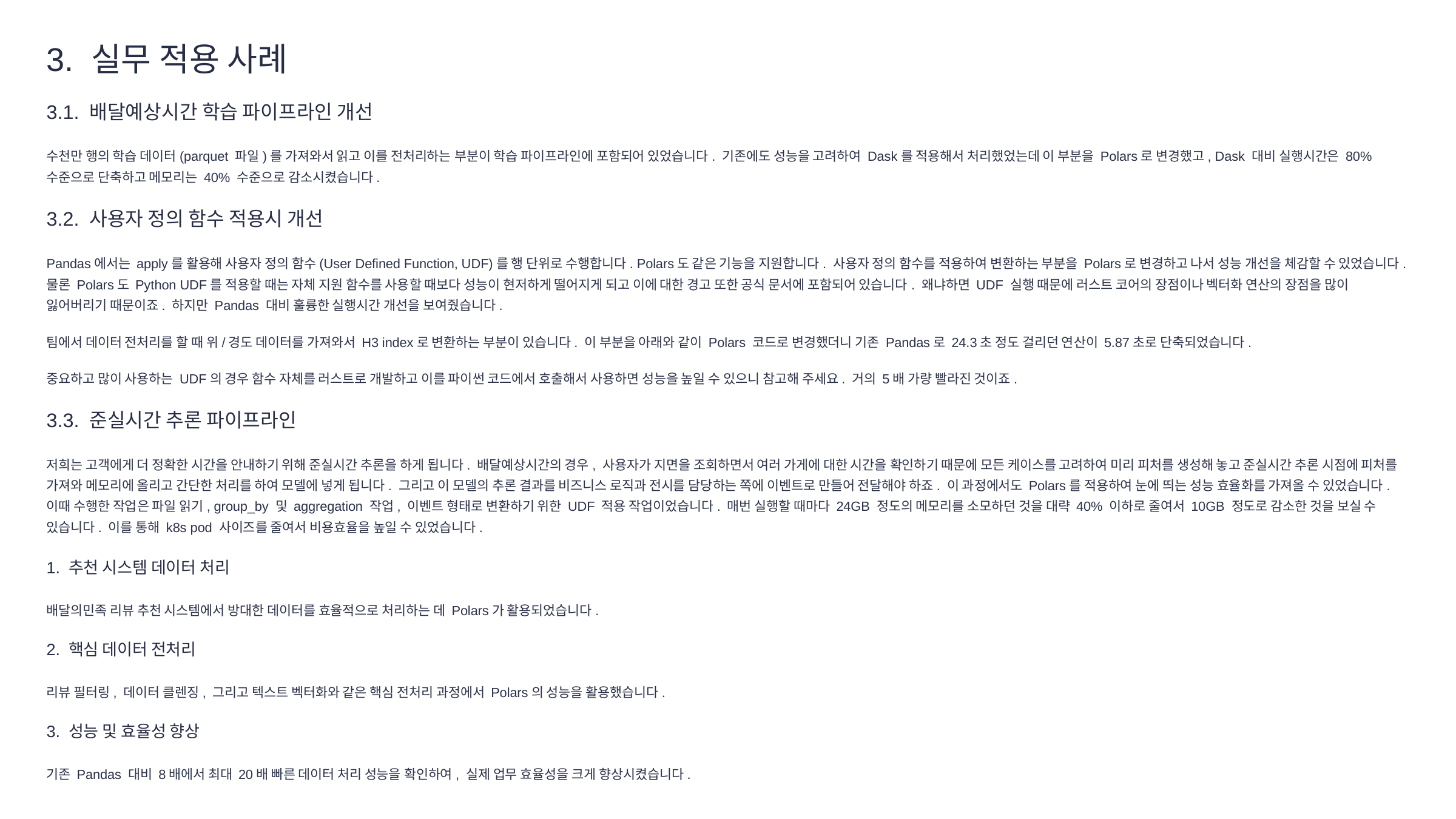

3. 실무 적용 사례
3.1. 배달예상시간 학습 파이프라인 개선
수천만 행의 학습 데이터(parquet 파일)를 가져와서 읽고 이를 전처리하는 부분이 학습 파이프라인에 포함되어 있었습니다. 기존에도 성능을 고려하여 Dask를 적용해서 처리했었는데 이 부분을 Polars로 변경했고, Dask 대비 실행시간은 80% 수준으로 단축하고 메모리는 40% 수준으로 감소시켰습니다.
3.2. 사용자 정의 함수 적용시 개선
Pandas에서는 apply를 활용해 사용자 정의 함수(User Defined Function, UDF)를 행 단위로 수행합니다. Polars도 같은 기능을 지원합니다. 사용자 정의 함수를 적용하여 변환하는 부분을 Polars로 변경하고 나서 성능 개선을 체감할 수 있었습니다. 물론 Polars도 Python UDF를 적용할 때는 자체 지원 함수를 사용할 때보다 성능이 현저하게 떨어지게 되고 이에 대한 경고 또한 공식 문서에 포함되어 있습니다. 왜냐하면 UDF 실행 때문에 러스트 코어의 장점이나 벡터화 연산의 장점을 많이 잃어버리기 때문이죠. 하지만 Pandas 대비 훌륭한 실행시간 개선을 보여줬습니다.
팀에서 데이터 전처리를 할 때 위/경도 데이터를 가져와서 H3 index로 변환하는 부분이 있습니다. 이 부분을 아래와 같이 Polars 코드로 변경했더니 기존 Pandas로 24.3초 정도 걸리던 연산이 5.87초로 단축되었습니다.
중요하고 많이 사용하는 UDF의 경우 함수 자체를 러스트로 개발하고 이를 파이썬 코드에서 호출해서 사용하면 성능을 높일 수 있으니 참고해 주세요. 거의 5배 가량 빨라진 것이죠.
3.3. 준실시간 추론 파이프라인
저희는 고객에게 더 정확한 시간을 안내하기 위해 준실시간 추론을 하게 됩니다. 배달예상시간의 경우, 사용자가 지면을 조회하면서 여러 가게에 대한 시간을 확인하기 때문에 모든 케이스를 고려하여 미리 피처를 생성해 놓고 준실시간 추론 시점에 피처를 가져와 메모리에 올리고 간단한 처리를 하여 모델에 넣게 됩니다. 그리고 이 모델의 추론 결과를 비즈니스 로직과 전시를 담당하는 쪽에 이벤트로 만들어 전달해야 하죠. 이 과정에서도 Polars를 적용하여 눈에 띄는 성능 효율화를 가져올 수 있었습니다. 이때 수행한 작업은 파일 읽기, group_by 및 aggregation 작업, 이벤트 형태로 변환하기 위한 UDF 적용 작업이었습니다. 매번 실행할 때마다 24GB 정도의 메모리를 소모하던 것을 대략 40% 이하로 줄여서 10GB 정도로 감소한 것을 보실 수 있습니다. 이를 통해 k8s pod 사이즈를 줄여서 비용효율을 높일 수 있었습니다.
1. 추천 시스템 데이터 처리
배달의민족 리뷰 추천 시스템에서 방대한 데이터를 효율적으로 처리하는 데 Polars가 활용되었습니다.
2. 핵심 데이터 전처리
리뷰 필터링, 데이터 클렌징, 그리고 텍스트 벡터화와 같은 핵심 전처리 과정에서 Polars의 성능을 활용했습니다.
3. 성능 및 효율성 향상
기존 Pandas 대비 8배에서 최대 20배 빠른 데이터 처리 성능을 확인하여, 실제 업무 효율성을 크게 향상시켰습니다.